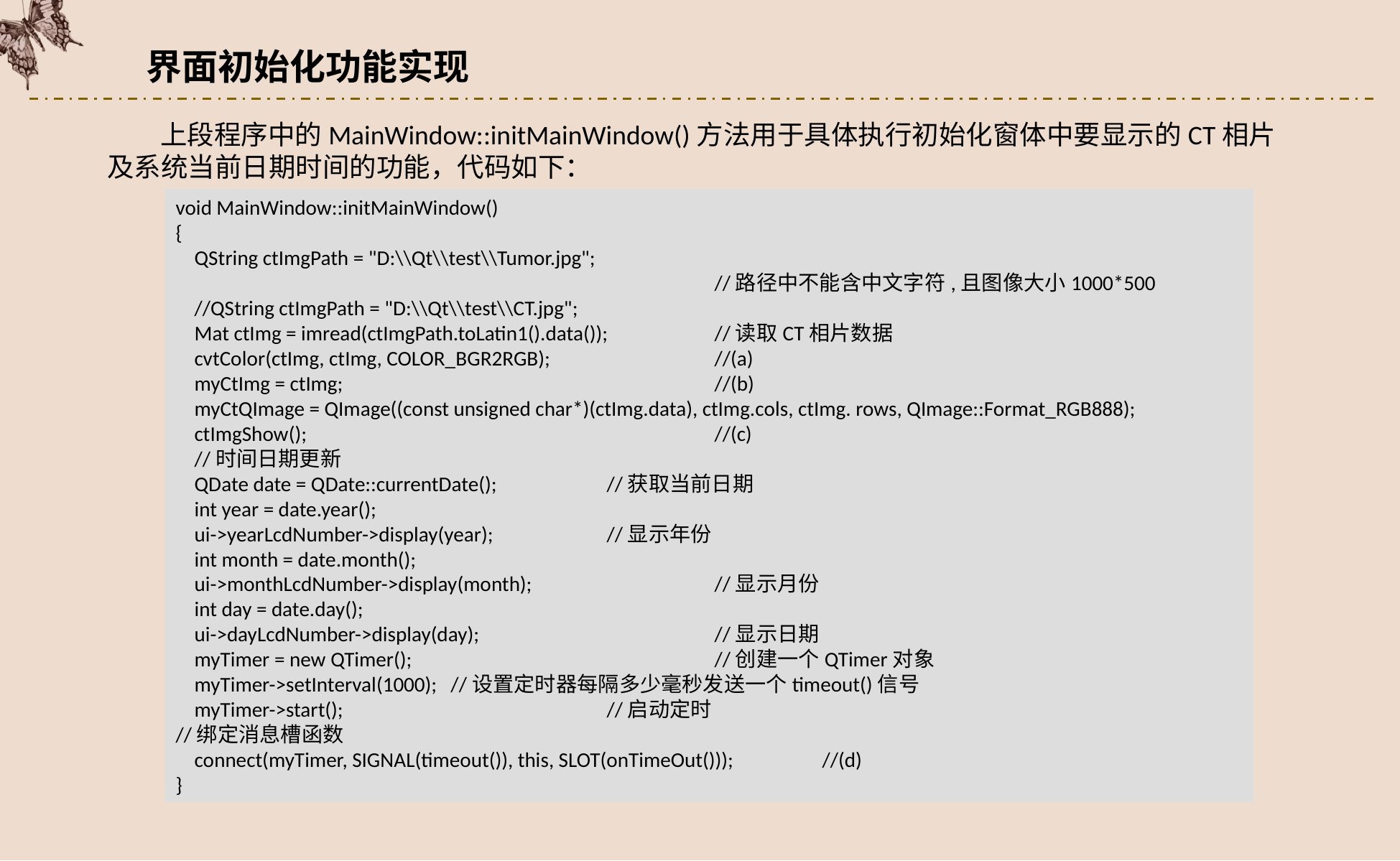

界面初始化功能实现
上段程序中的MainWindow::initMainWindow()方法用于具体执行初始化窗体中要显示的CT相片及系统当前日期时间的功能，代码如下：
void MainWindow::initMainWindow()
{
    QString ctImgPath = "D:\\Qt\\test\\Tumor.jpg";
					//路径中不能含中文字符,且图像大小1000*500
    //QString ctImgPath = "D:\\Qt\\test\\CT.jpg";
    Mat ctImg = imread(ctImgPath.toLatin1().data());  	//读取CT相片数据
    cvtColor(ctImg, ctImg, COLOR_BGR2RGB);               	//(a)
    myCtImg = ctImg;				//(b)
    myCtQImage = QImage((const unsigned char*)(ctImg.data), ctImg.cols, ctImg. rows, QImage::Format_RGB888);
    ctImgShow();				//(c)
    //时间日期更新
    QDate date = QDate::currentDate();		//获取当前日期
    int year = date.year();
    ui->yearLcdNumber->display(year);		//显示年份
    int month = date.month();
    ui->monthLcdNumber->display(month);		//显示月份
    int day = date.day();
    ui->dayLcdNumber->display(day);			//显示日期
    myTimer = new QTimer();                         		//创建一个QTimer对象
    myTimer->setInterval(1000);   //设置定时器每隔多少毫秒发送一个timeout()信号
    myTimer->start();                                		//启动定时
//绑定消息槽函数
    connect(myTimer, SIGNAL(timeout()), this, SLOT(onTimeOut()));	//(d)
}